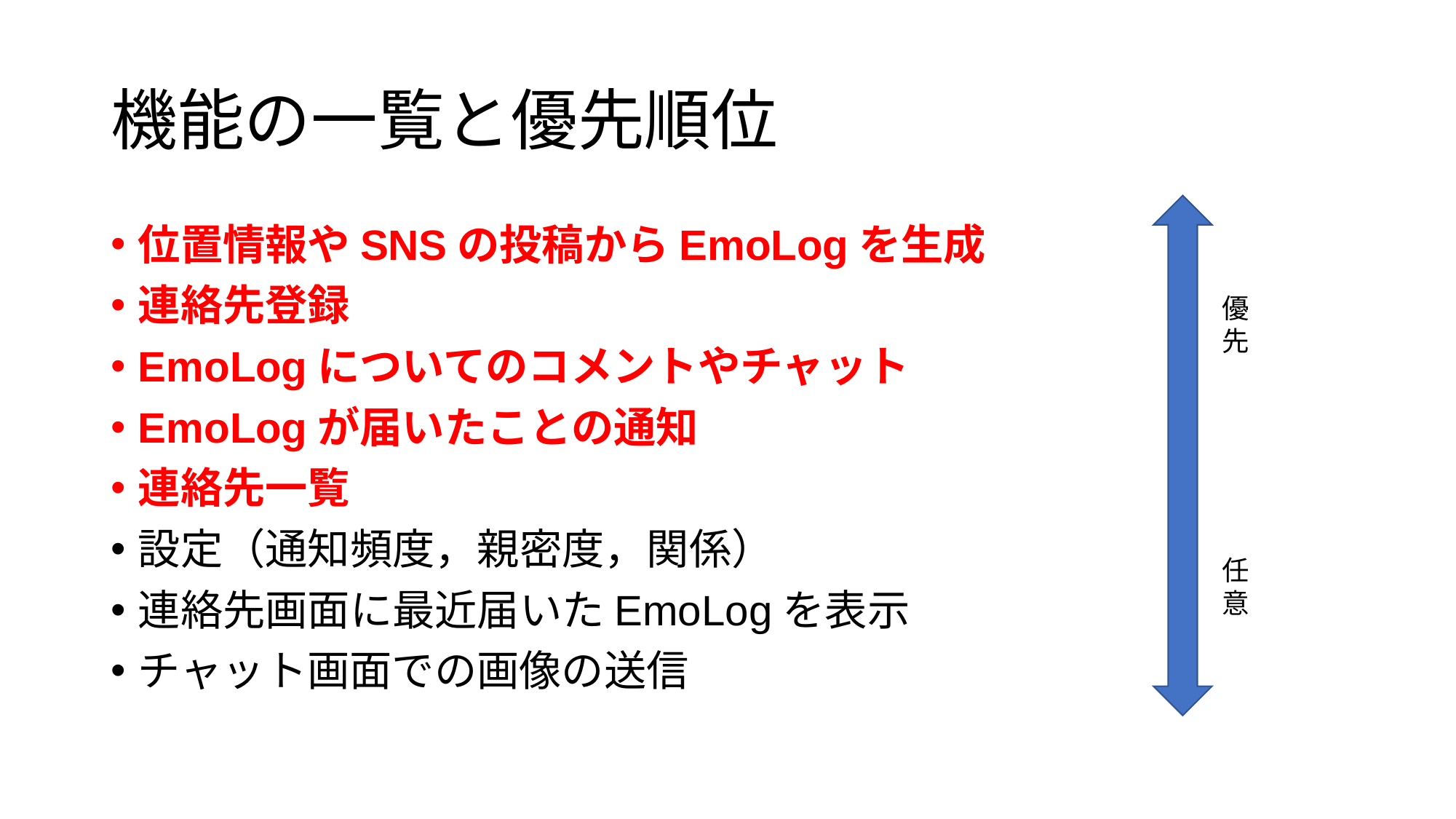

# 機能の一覧と優先順位

位置情報やSNSの投稿からEmoLogを生成
連絡先登録
EmoLogについてのコメントやチャット
EmoLogが届いたことの通知
連絡先一覧
設定（通知頻度，親密度，関係）
連絡先画面に最近届いたEmoLogを表示
チャット画面での画像の送信
優
先

任
意